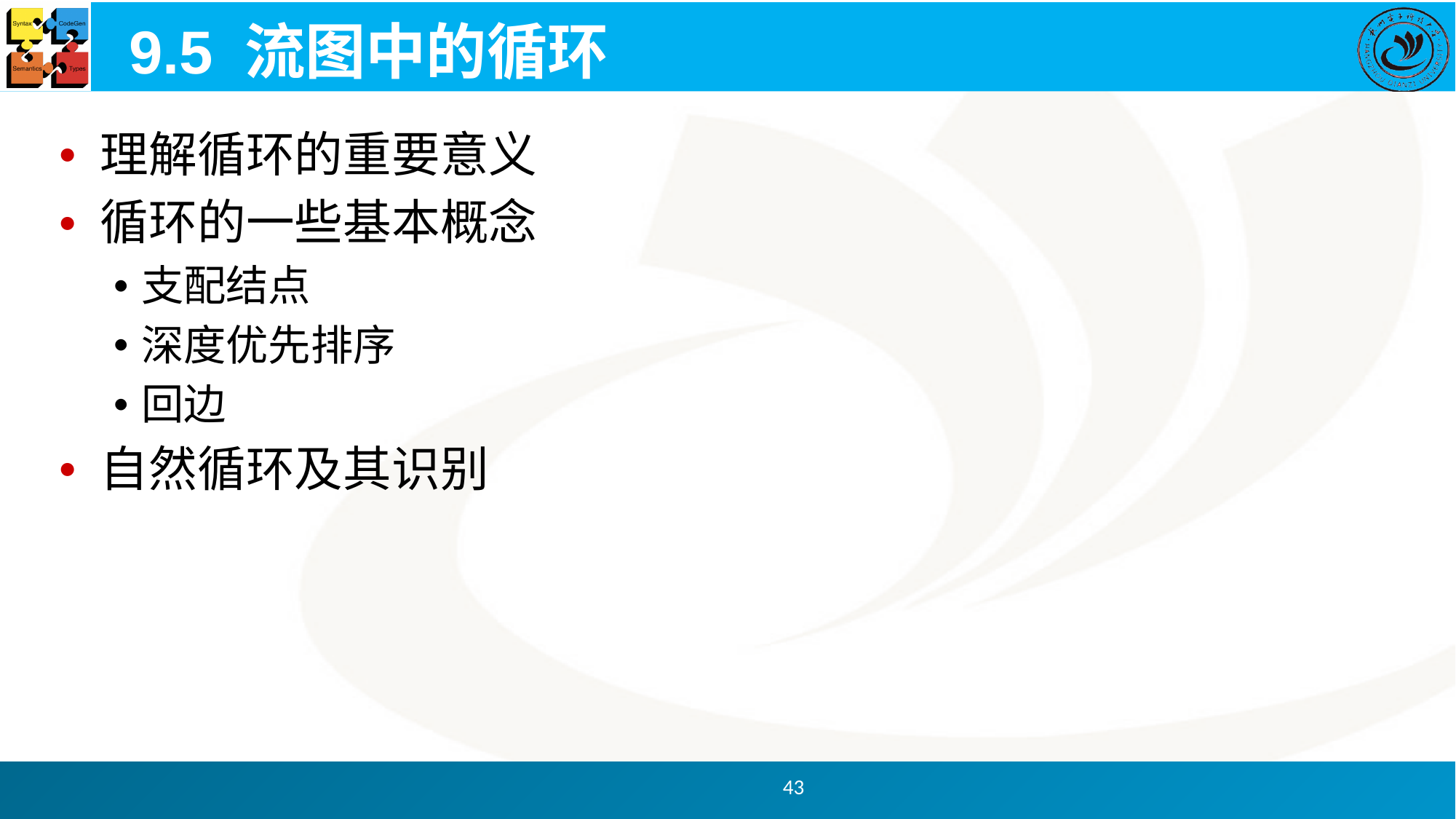

# 9.5 流图中的循环
理解循环的重要意义
循环的一些基本概念
支配结点
深度优先排序
回边
自然循环及其识别
43